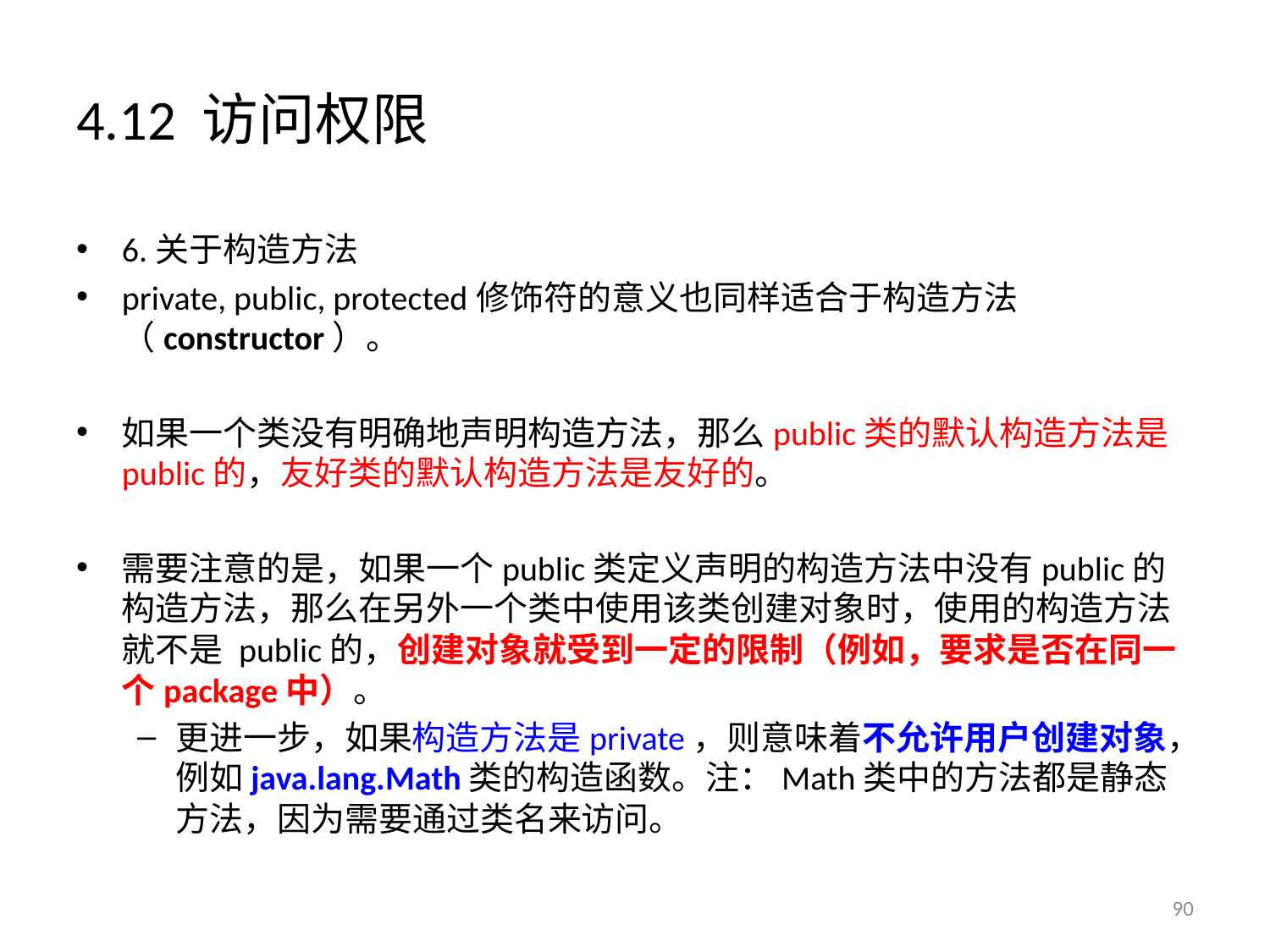

# 4.12 访问权限
6.关于构造方法
private, public, protected修饰符的意义也同样适合于构造方法（constructor）。

如果一个类没有明确地声明构造方法，那么public类的默认构造方法是public的，友好类的默认构造方法是友好的。

需要注意的是，如果一个public类定义声明的构造方法中没有public的构造方法，那么在另外一个类中使用该类创建对象时，使用的构造方法就不是 public的，创建对象就受到一定的限制（例如，要求是否在同一个package中）。
更进一步，如果构造方法是private，则意味着不允许用户创建对象，例如java.lang.Math类的构造函数。注：Math类中的方法都是静态方法，因为需要通过类名来访问。
90